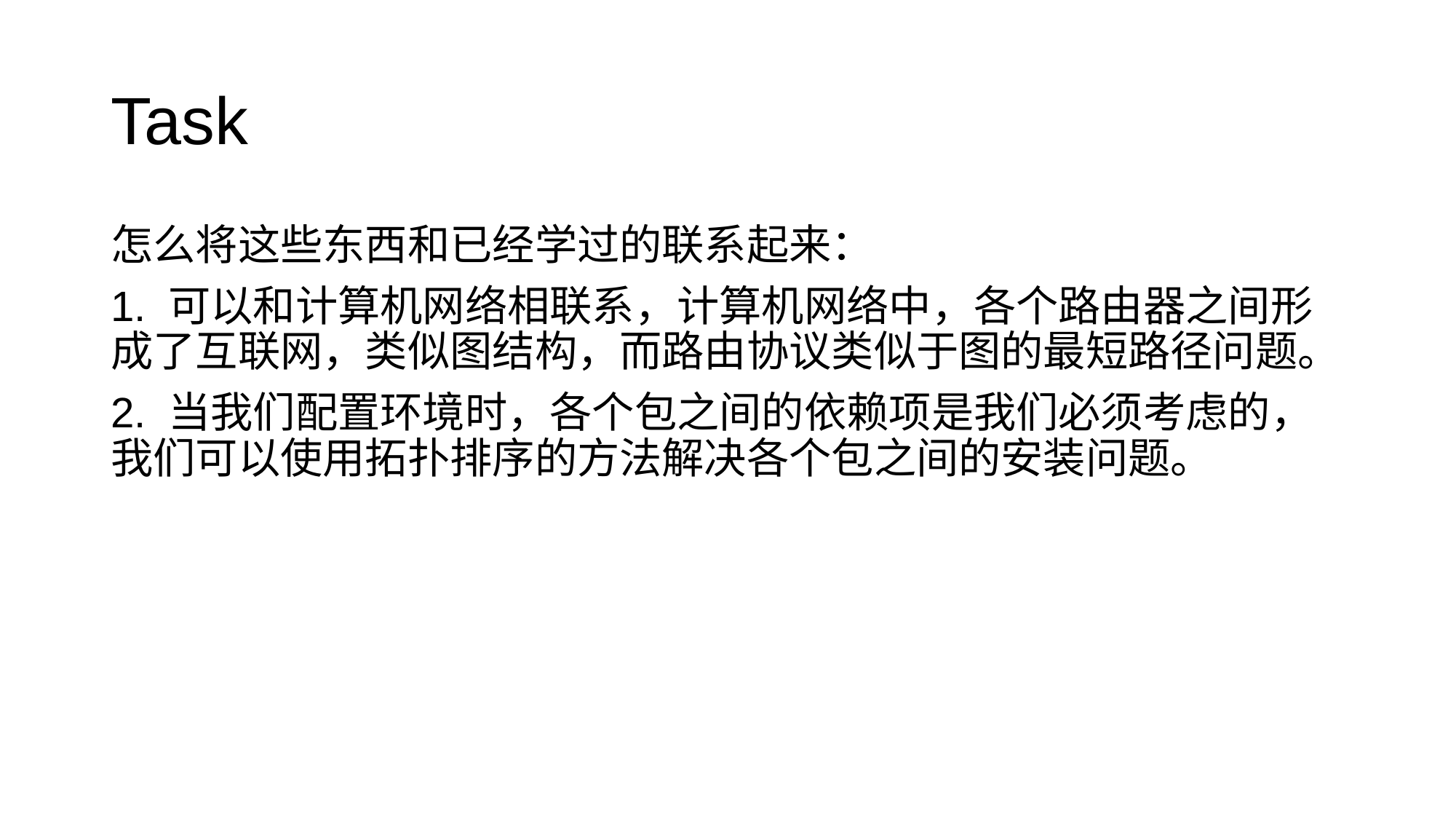

# Task
怎么将这些东西和已经学过的联系起来：
1. 可以和计算机网络相联系，计算机网络中，各个路由器之间形成了互联网，类似图结构，而路由协议类似于图的最短路径问题。
2. 当我们配置环境时，各个包之间的依赖项是我们必须考虑的，我们可以使用拓扑排序的方法解决各个包之间的安装问题。